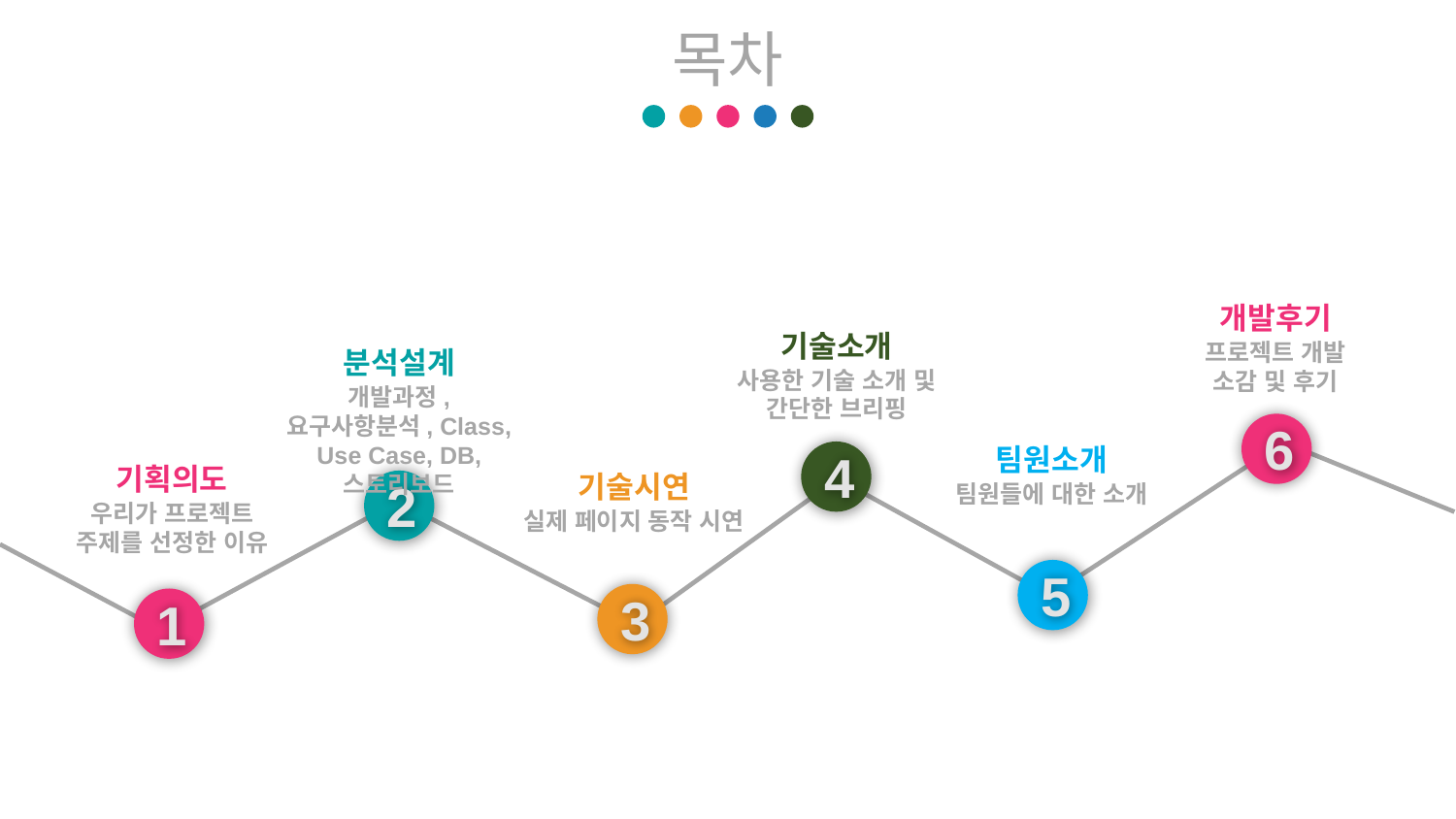

목차

개발후기
프로젝트 개발
소감 및 후기
기술소개
사용한 기술 소개 및 간단한 브리핑
분석설계
개발과정, 요구사항분석, Class, Use Case, DB, 스토리보드
6

팀원소개
팀원들에 대한 소개
4

기획의도
우리가 프로젝트 주제를 선정한 이유
기술시연
실제 페이지 동작 시연
2

5

3

1